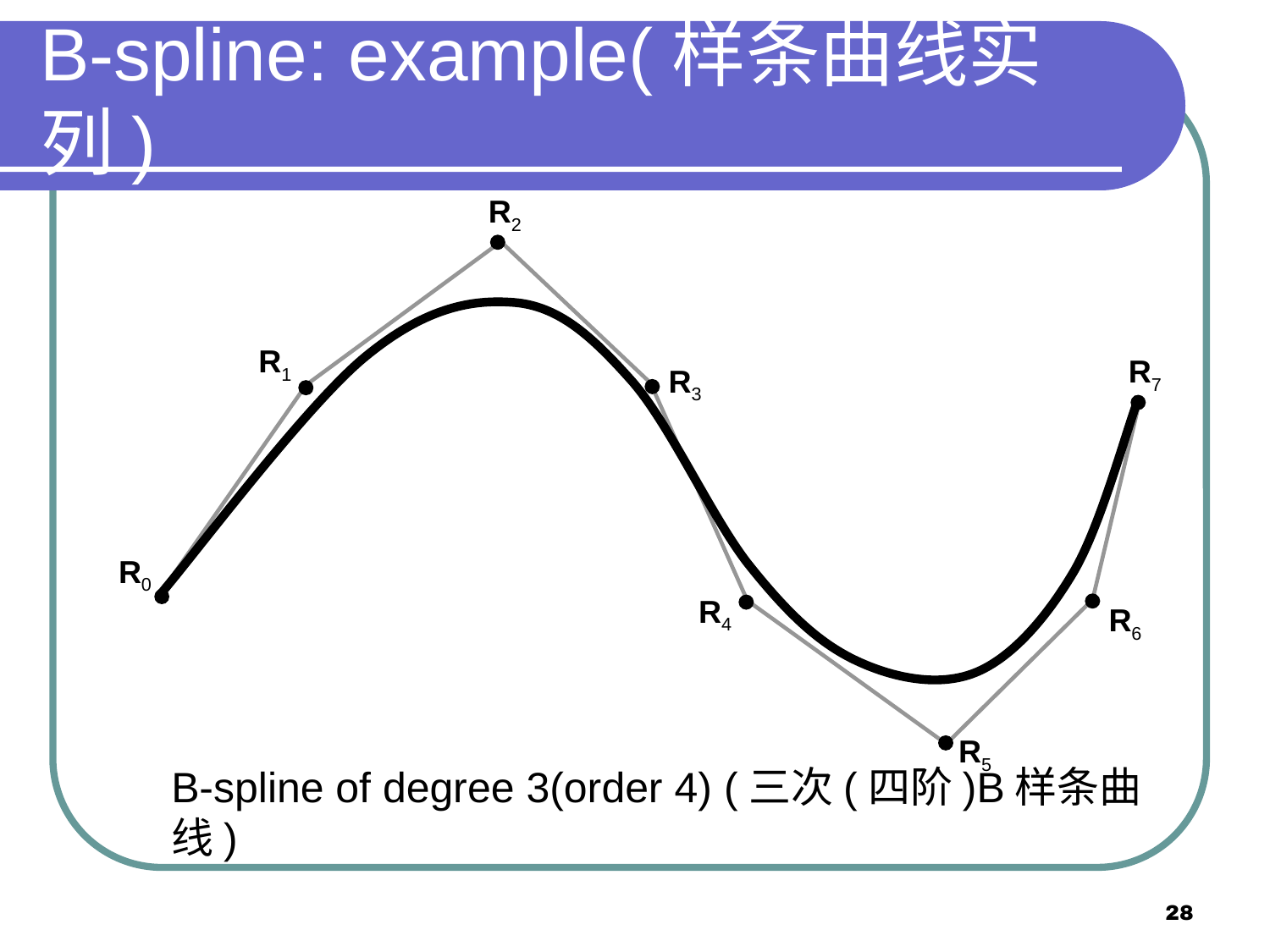

# B-spline: example(样条曲线实列)
R2

R1
R7
R3

R0
R4

R6

R5

B-spline of degree 3(order 4) (三次(四阶)B样条曲线)
28